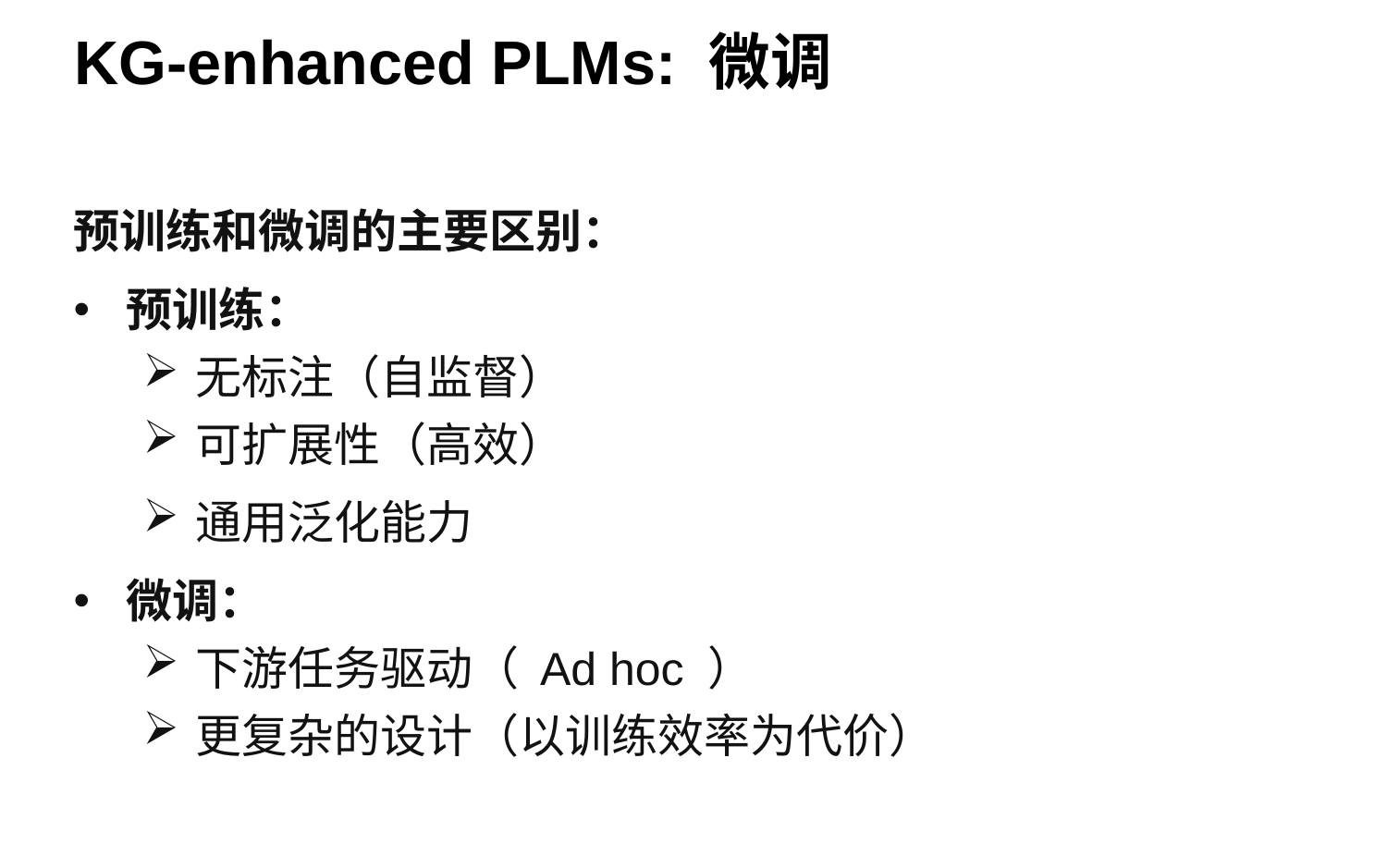

# KG-enhanced PLMs: 微调
预训练和微调的主要区别：
预训练：
无标注（自监督）
可扩展性（高效）
通用泛化能力
微调：
下游任务驱动（ Ad hoc ）
更复杂的设计（以训练效率为代价）